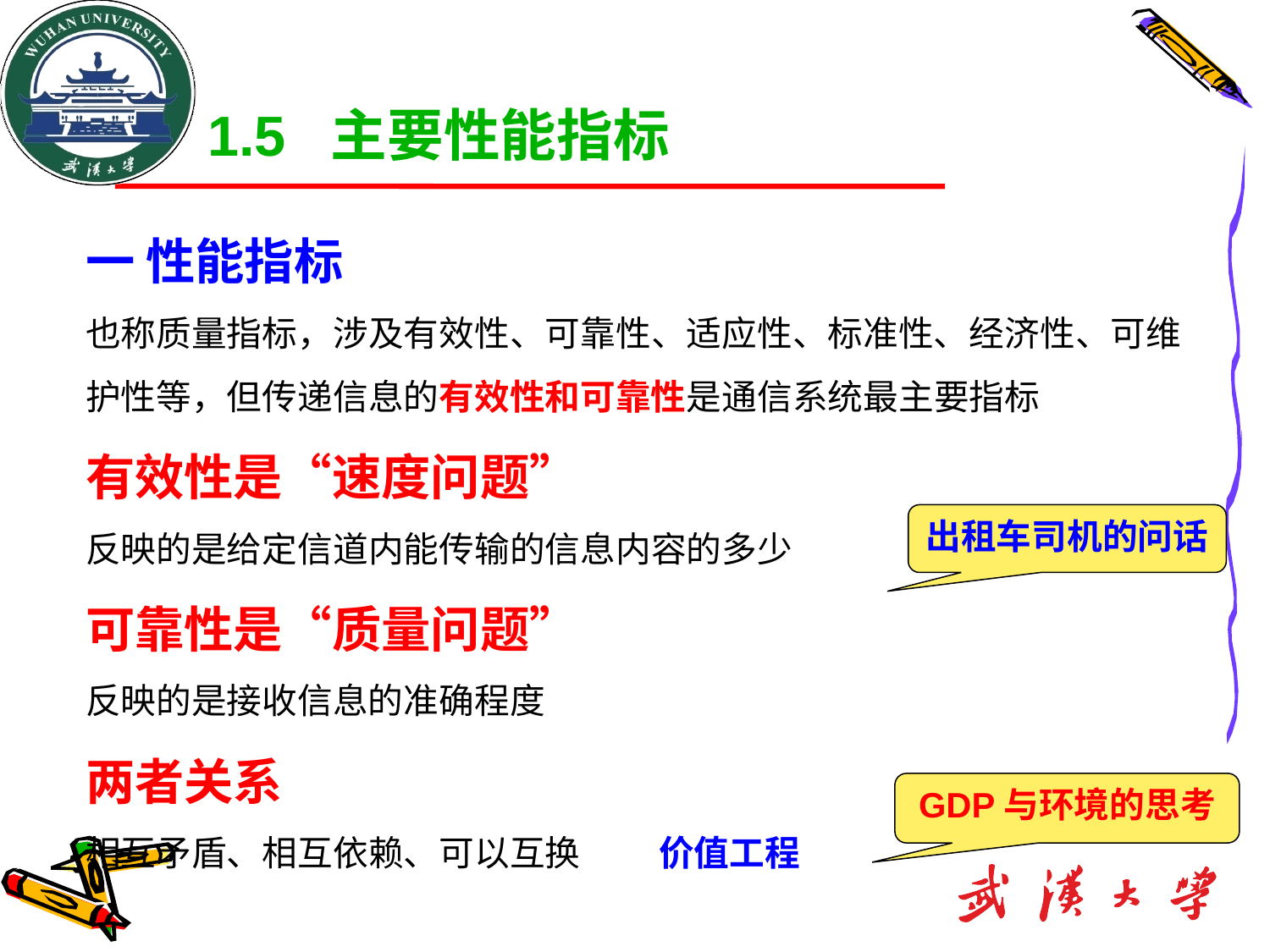

# 1.5  主要性能指标
一 性能指标
也称质量指标，涉及有效性、可靠性、适应性、标准性、经济性、可维护性等，但传递信息的有效性和可靠性是通信系统最主要指标
有效性是“速度问题”
反映的是给定信道内能传输的信息内容的多少
可靠性是“质量问题”
反映的是接收信息的准确程度
两者关系
相互矛盾、相互依赖、可以互换          价值工程
出租车司机的问话
GDP与环境的思考